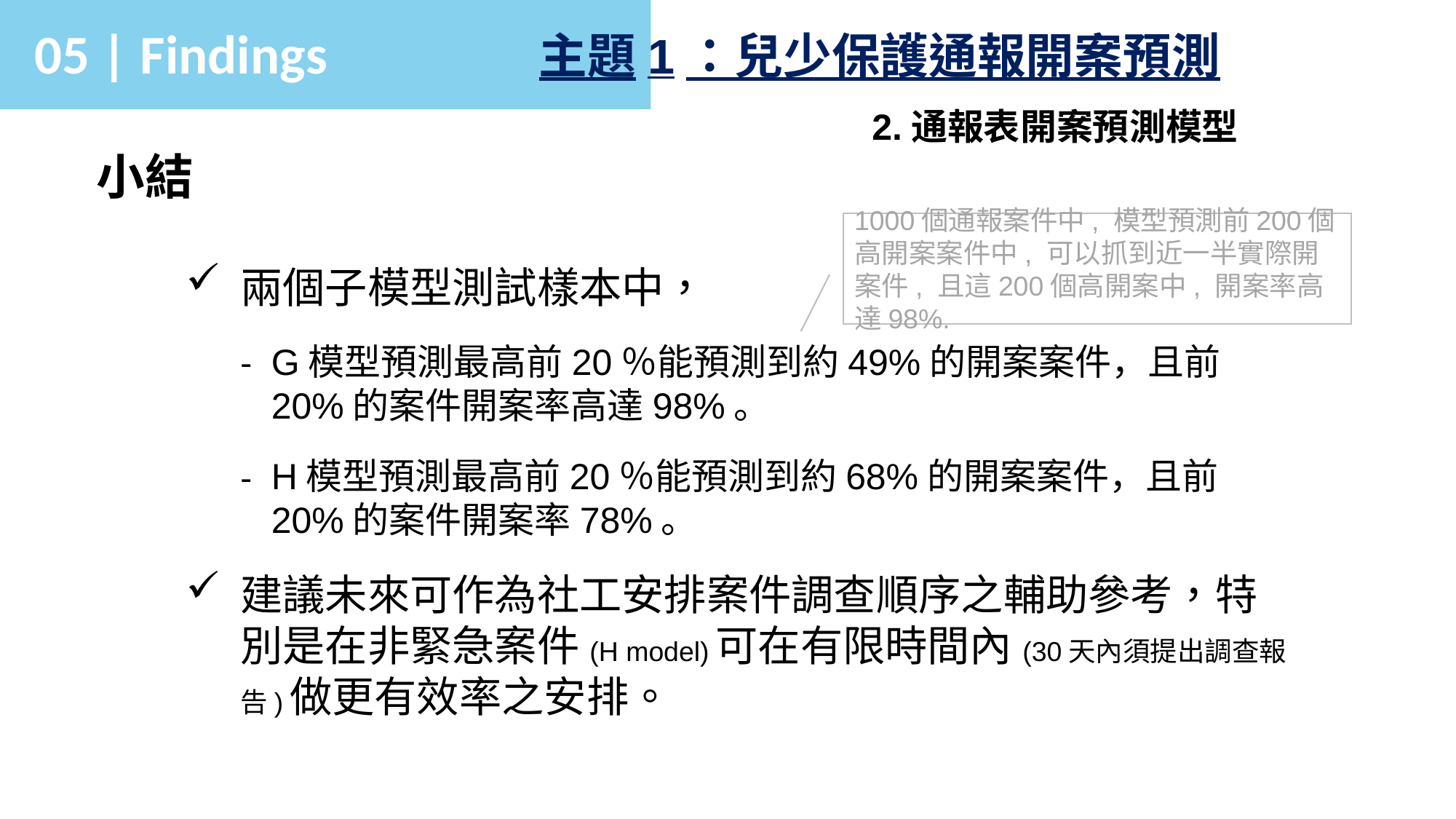

05 | Findings
主題1：兒少保護通報開案預測
2.通報表開案預測模型
小結
1000個通報案件中, 模型預測前200個高開案案件中, 可以抓到近一半實際開案件, 且這200個高開案中, 開案率高達98%.
兩個子模型測試樣本中，
G模型預測最高前20％能預測到約49%的開案案件，且前20%的案件開案率高達98%。
H模型預測最高前20％能預測到約68%的開案案件，且前20%的案件開案率78%。
建議未來可作為社工安排案件調查順序之輔助參考，特別是在非緊急案件(H model)可在有限時間內(30天內須提出調查報告)做更有效率之安排。